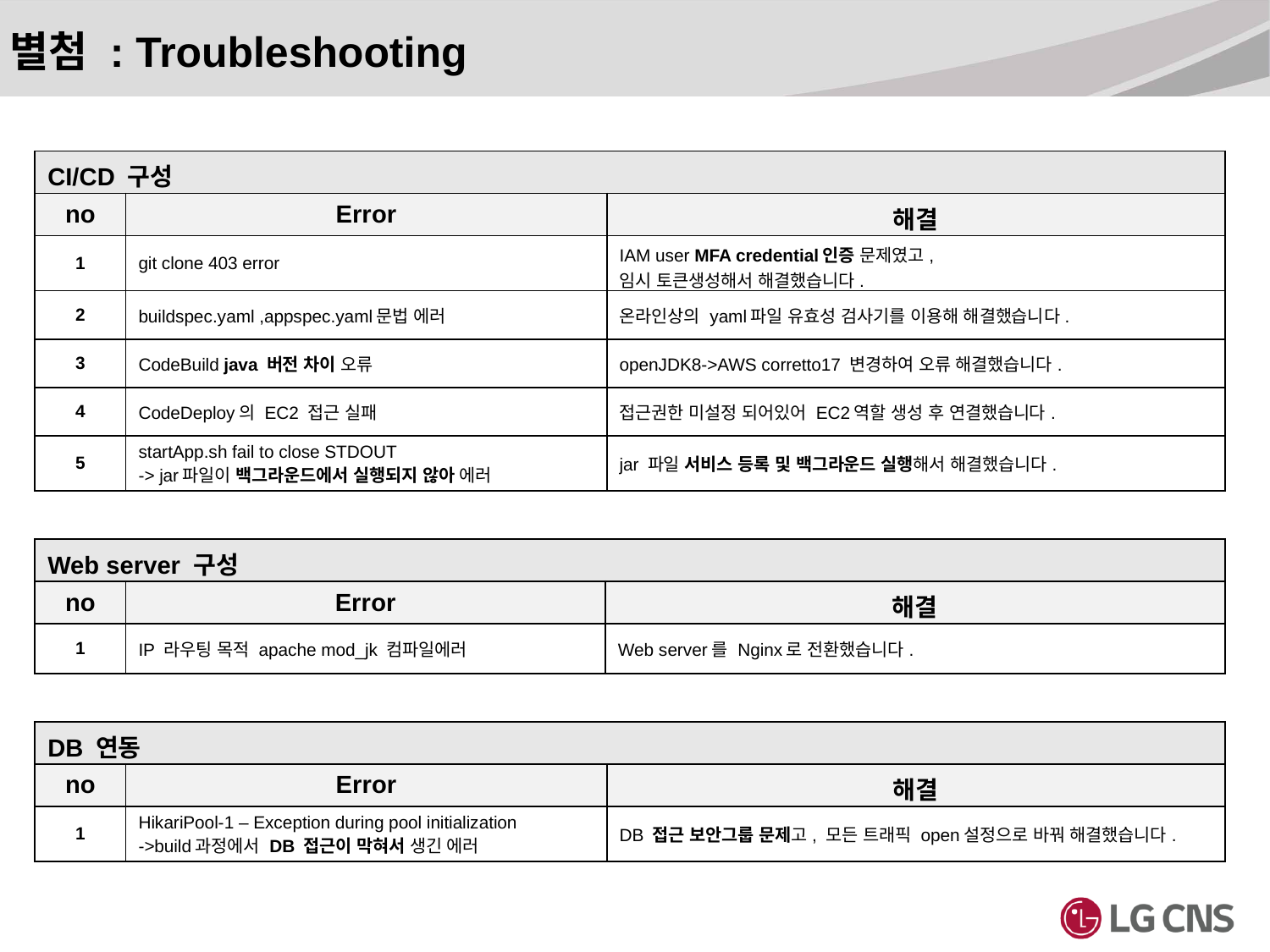

별첨 : Troubleshooting
| CI/CD 구성 |  |  |
| --- | --- | --- |
| no | Error | 해결 |
| 1 | git clone 403 error | IAM user MFA credential인증 문제였고, 임시 토큰생성해서 해결했습니다. |
| 2 | buildspec.yaml ,appspec.yaml문법 에러 | 온라인상의 yaml파일 유효성 검사기를 이용해 해결했습니다. |
| 3 | CodeBuild java 버전 차이 오류 | openJDK8->AWS corretto17 변경하여 오류 해결했습니다. |
| 4 | CodeDeploy의 EC2 접근 실패 | 접근권한 미설정 되어있어 EC2역할 생성 후 연결했습니다. |
| 5 | startApp.sh fail to close STDOUT -> jar파일이 백그라운드에서 실행되지 않아 에러 | jar 파일 서비스 등록 및 백그라운드 실행해서 해결했습니다. |
| Web server 구성 |  |  |
| --- | --- | --- |
| no | Error | 해결 |
| 1 | IP 라우팅 목적 apache mod\_jk 컴파일에러 | Web server를 Nginx로 전환했습니다. |
| DB 연동 |  |  |
| --- | --- | --- |
| no | Error | 해결 |
| 1 | HikariPool-1 – Exception during pool initialization ->build과정에서 DB 접근이 막혀서 생긴 에러 | DB 접근 보안그룹 문제고, 모든 트래픽 open설정으로 바꿔 해결했습니다. |